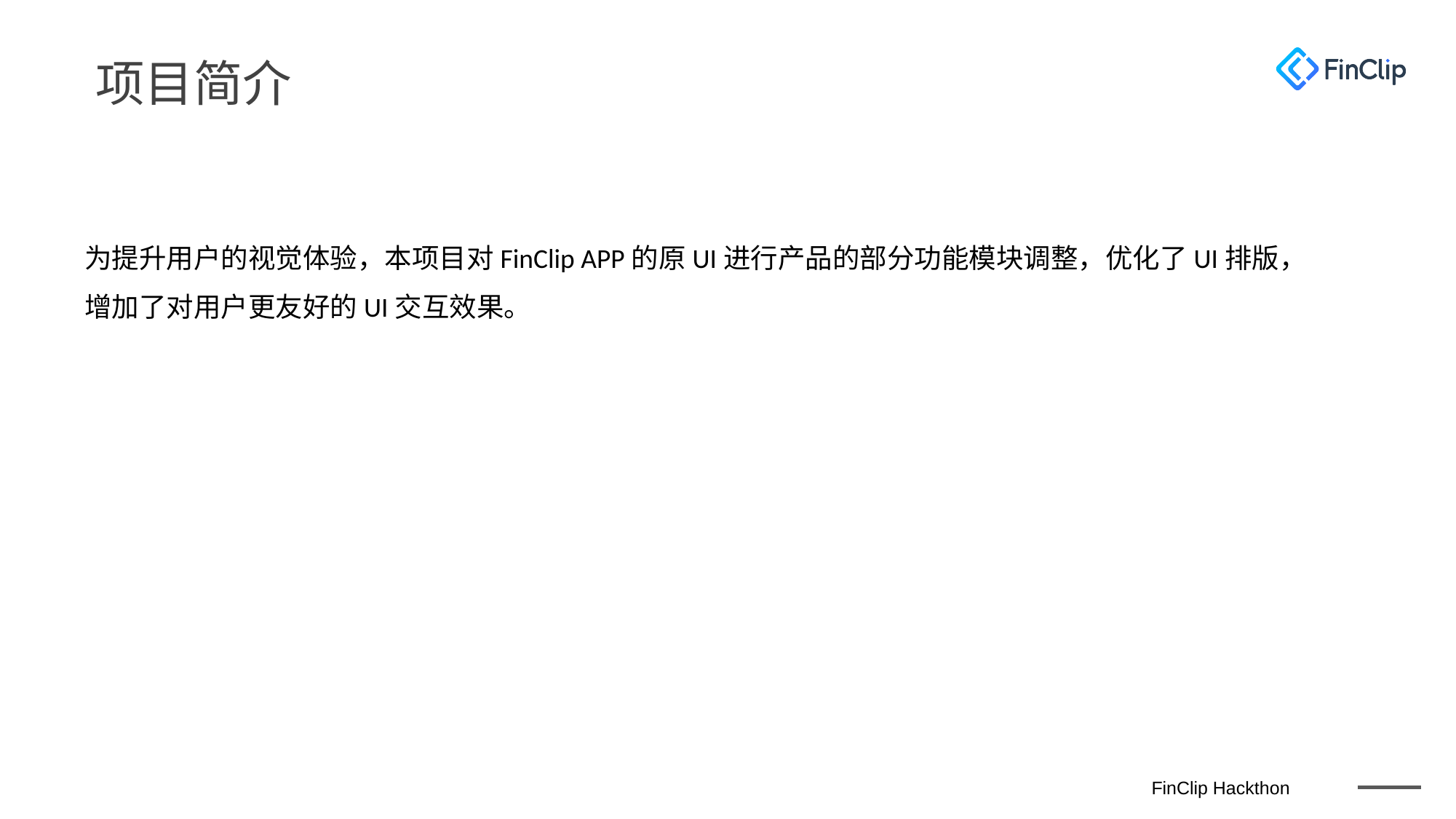

项目简介
为提升用户的视觉体验，本项目对FinClip APP的原UI进行产品的部分功能模块调整，优化了UI排版，
增加了对用户更友好的UI交互效果。